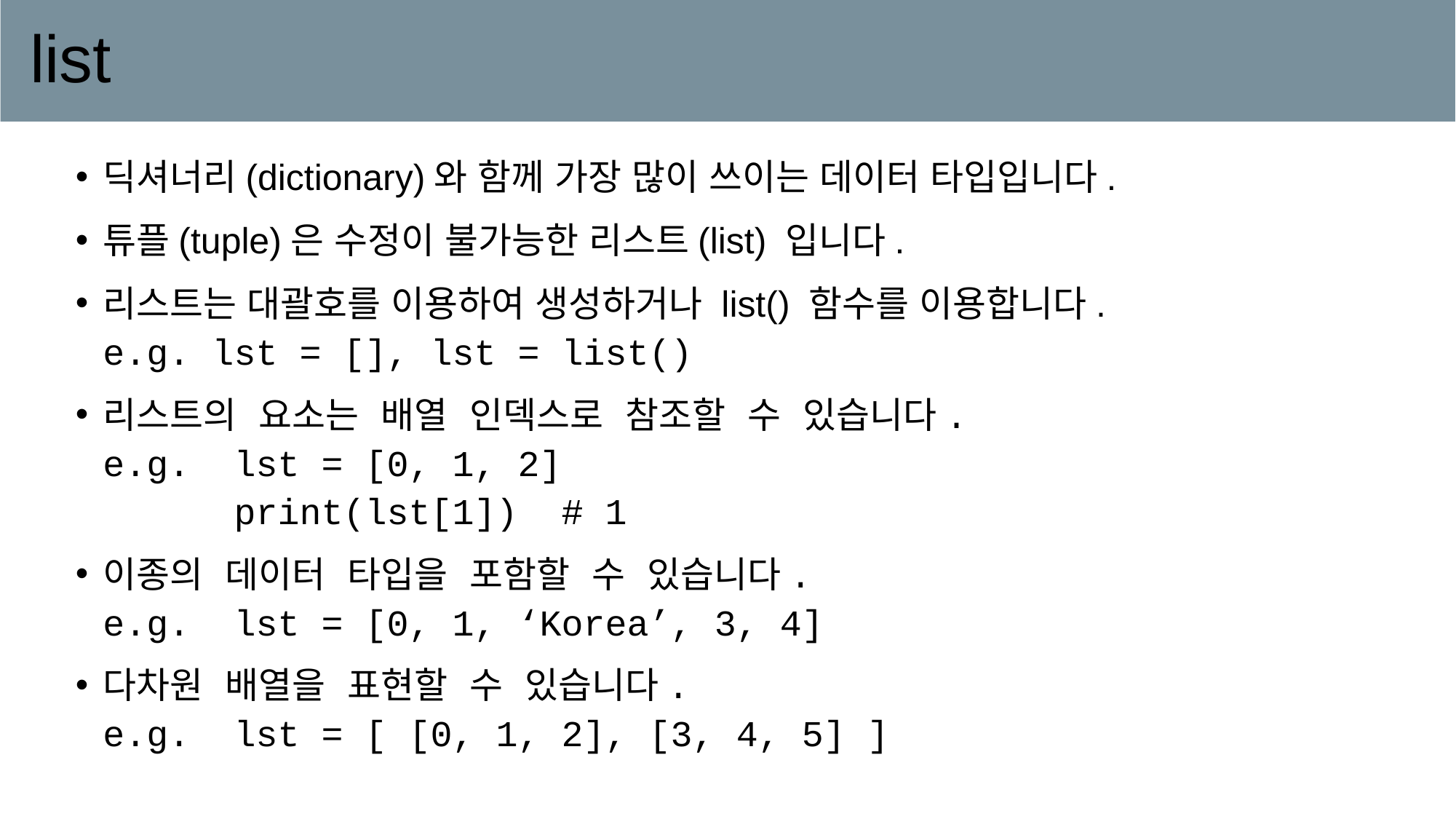

# list
딕셔너리(dictionary)와 함께 가장 많이 쓰이는 데이터 타입입니다.
튜플(tuple)은 수정이 불가능한 리스트(list) 입니다.
리스트는 대괄호를 이용하여 생성하거나 list() 함수를 이용합니다.
e.g. lst = [], lst = list()
리스트의 요소는 배열 인덱스로 참조할 수 있습니다.
e.g.  lst = [0, 1, 2]
      print(lst[1])  # 1
이종의 데이터 타입을 포함할 수 있습니다.
e.g.  lst = [0, 1, ‘Korea’, 3, 4]
다차원 배열을 표현할 수 있습니다.
e.g.  lst = [ [0, 1, 2], [3, 4, 5] ]